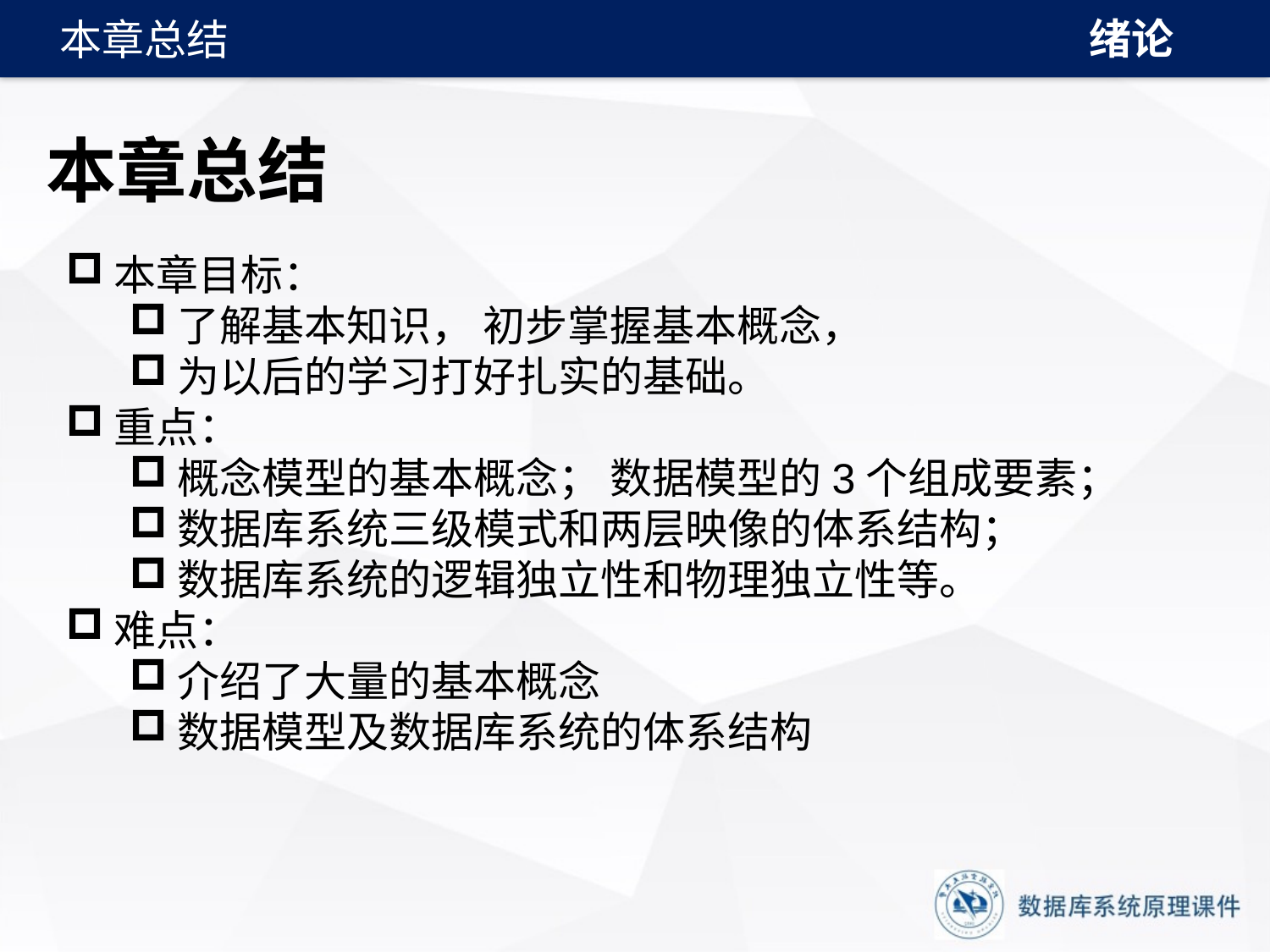

绪论
本章总结
# 本章总结
本章目标：
了解基本知识， 初步掌握基本概念，
为以后的学习打好扎实的基础。
重点：
概念模型的基本概念； 数据模型的3个组成要素；
数据库系统三级模式和两层映像的体系结构；
数据库系统的逻辑独立性和物理独立性等。
难点：
介绍了大量的基本概念
数据模型及数据库系统的体系结构